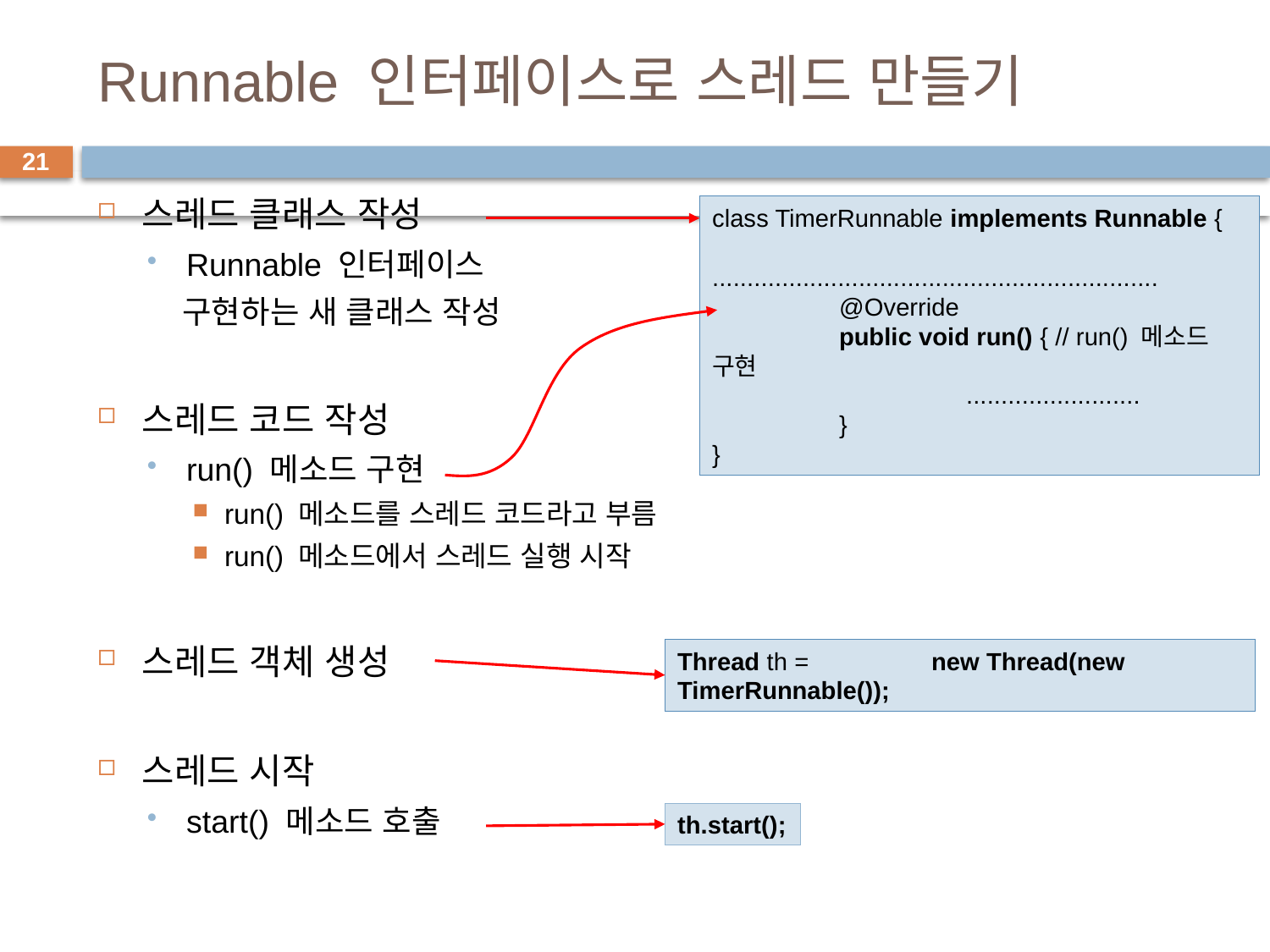

# Runnable 인터페이스로 스레드 만들기
21
스레드 클래스 작성
Runnable 인터페이스
   구현하는 새 클래스 작성

스레드 코드 작성
run() 메소드 구현
run() 메소드를 스레드 코드라고 부름
run() 메소드에서 스레드 실행 시작

스레드 객체 생성

스레드 시작
start() 메소드 호출

class TimerRunnable implements Runnable {
	................................................................
	@Override
	public void run() { // run() 메소드 구현
		.........................
	}
}

Thread th = 	new Thread(new TimerRunnable());
th.start();